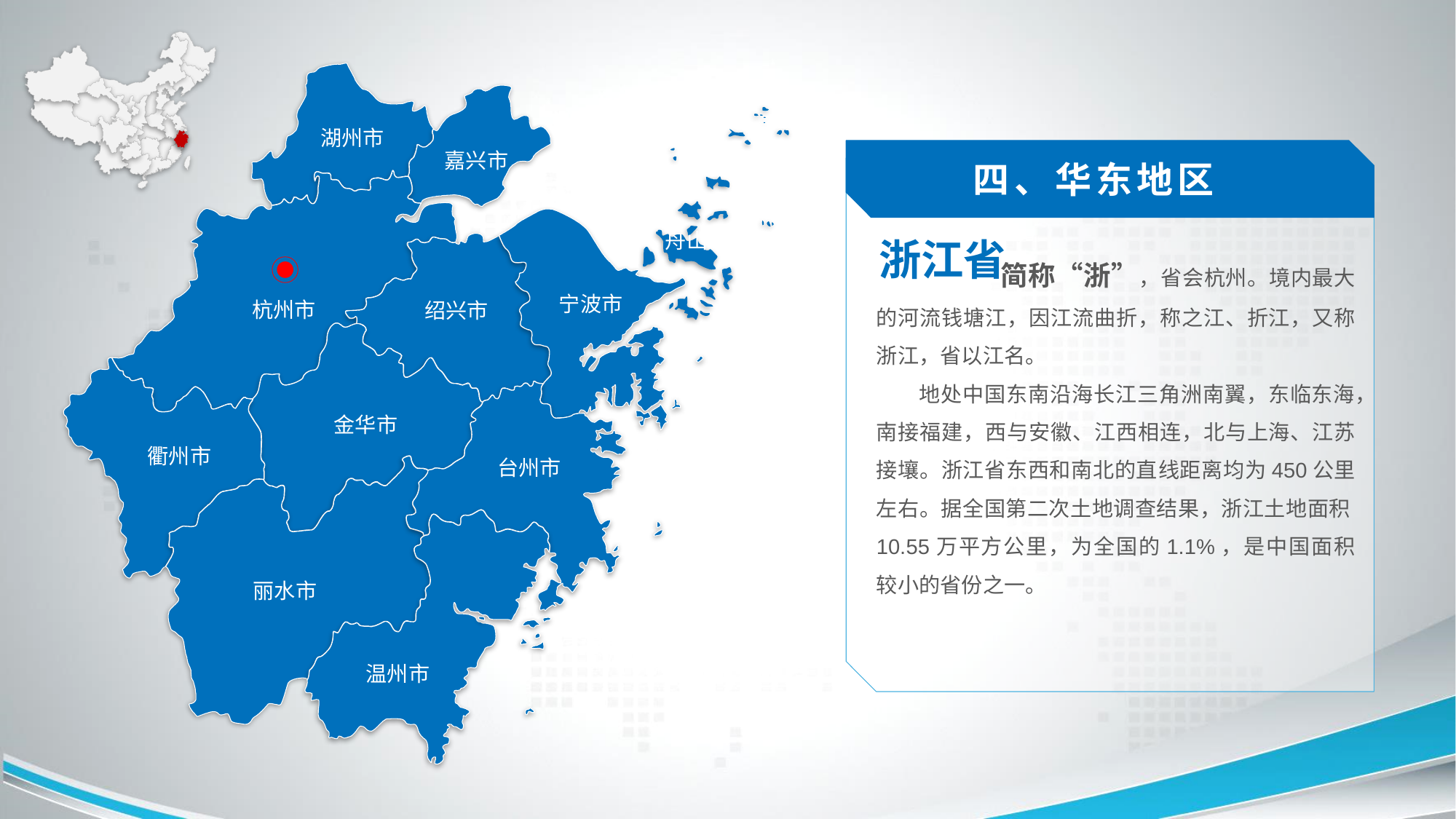

湖州市
嘉兴市
舟山市
宁波市
杭州市
绍兴市
金华市
衢州市
台州市
丽水市
温州市

四、华东地区

浙江省

                       简称“浙”，省会杭州。境内最大的河流钱塘江，因江流曲折，称之江、折江，又称浙江，省以江名。
       地处中国东南沿海长江三角洲南翼，东临东海，南接福建，西与安徽、江西相连，北与上海、江苏接壤。浙江省东西和南北的直线距离均为450公里左右。据全国第二次土地调查结果，浙江土地面积10.55万平方公里，为全国的1.1%，是中国面积较小的省份之一。